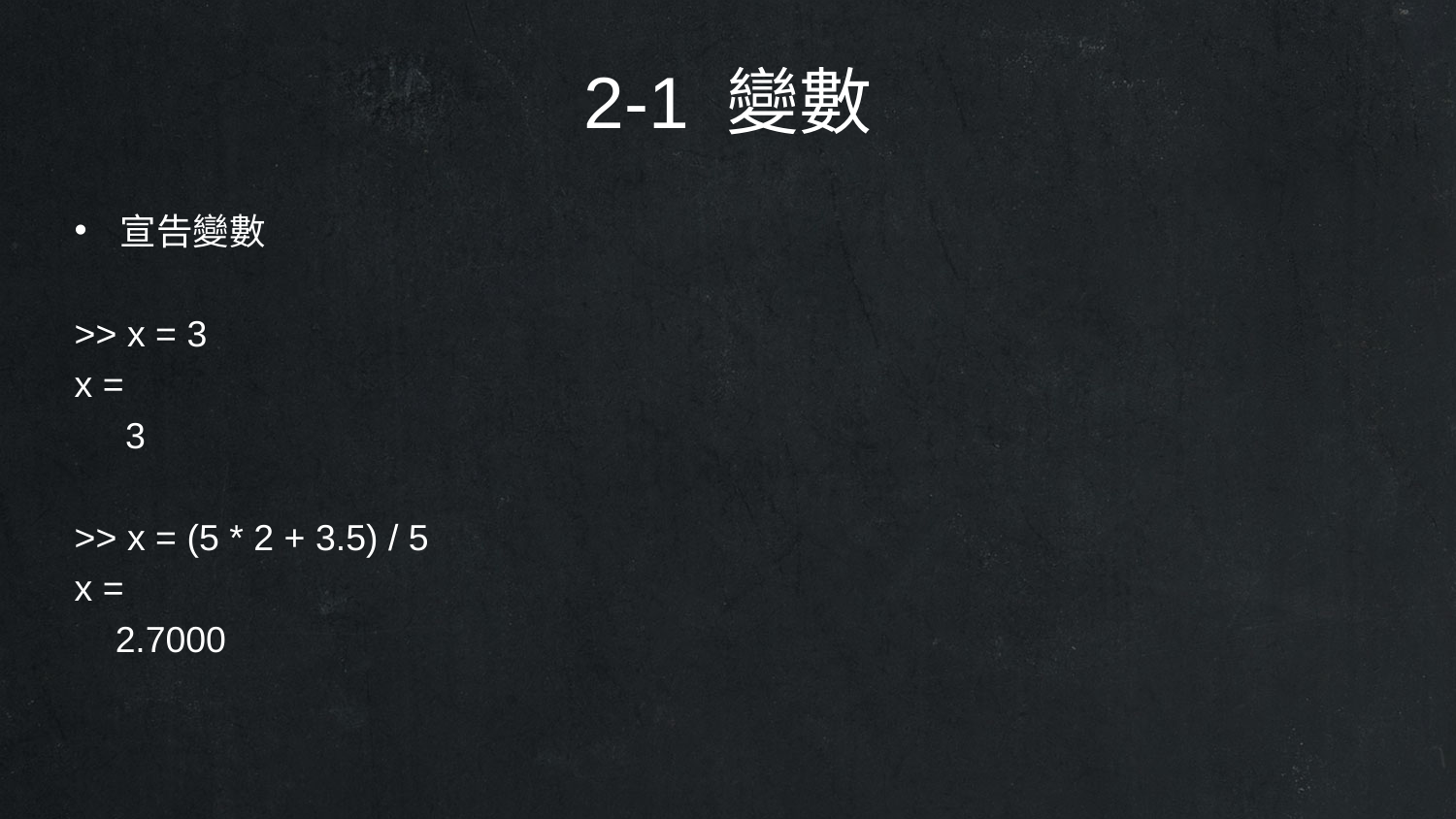

2-1 變數
宣告變數

>> x = 3
x =
     3

>> x = (5 * 2 + 3.5) / 5
x =
    2.7000